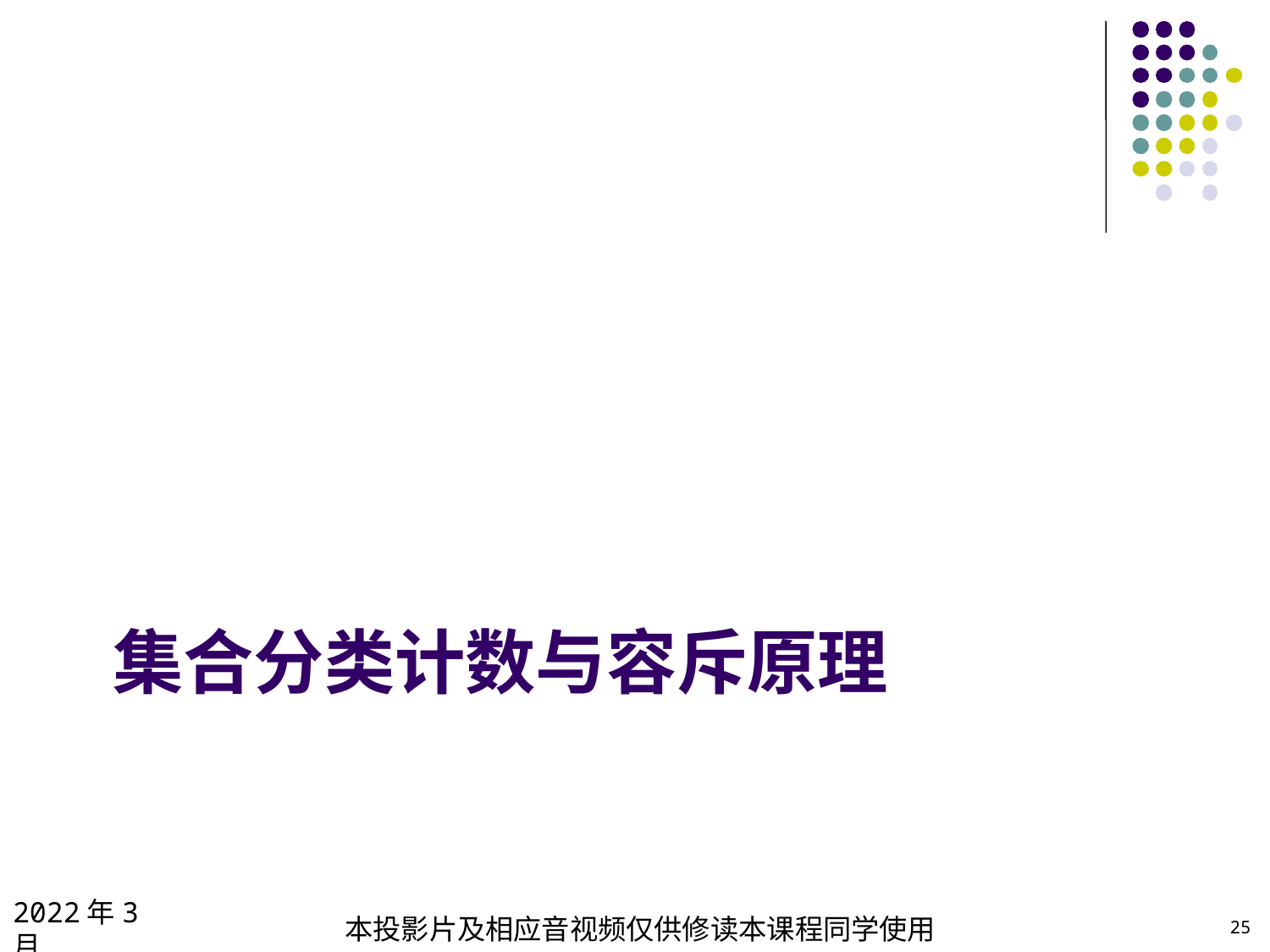

# 集合分类计数与容斥原理
2022年3月
本投影片及相应音视频仅供修读本课程同学使用
25